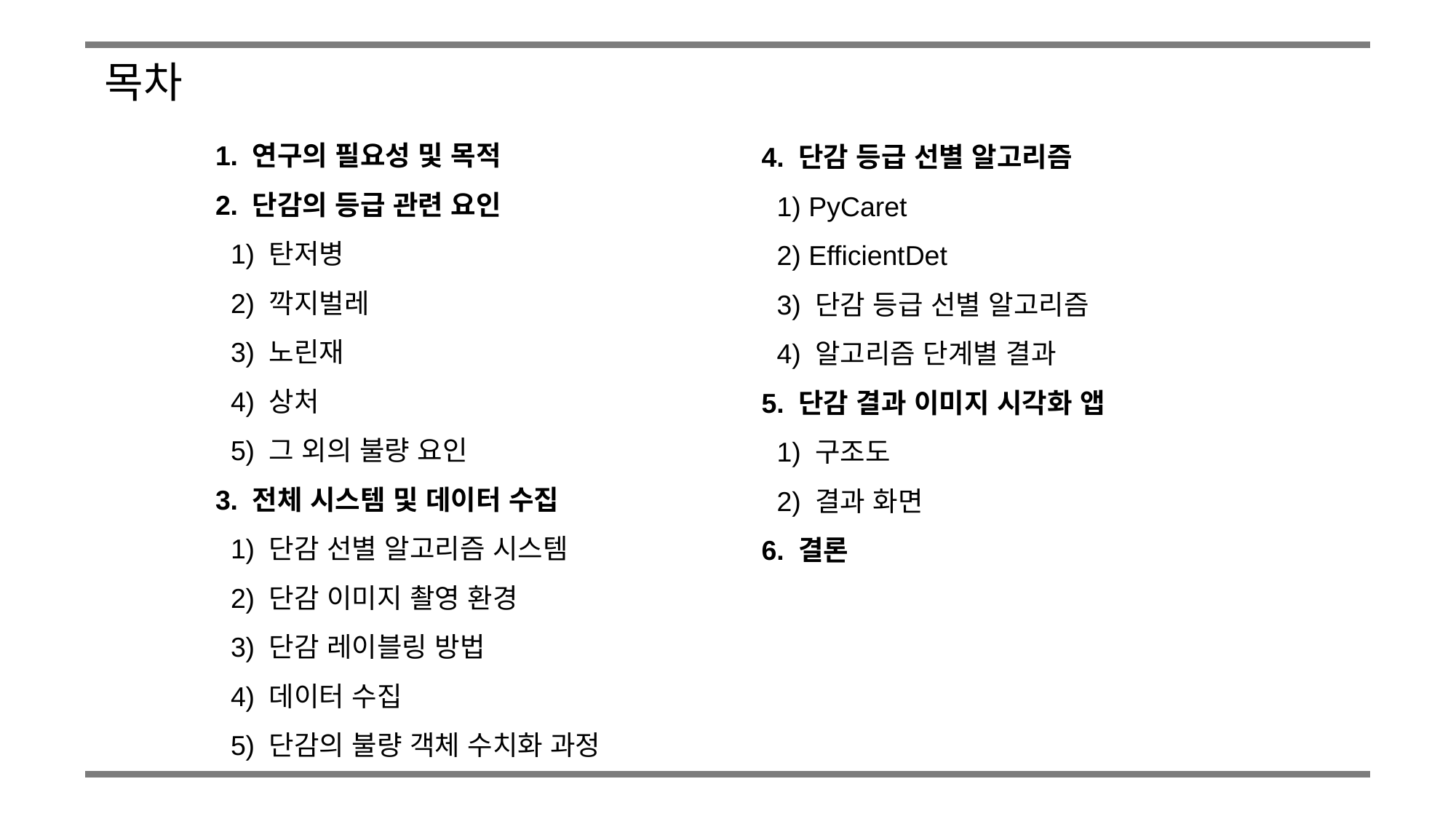

# 목차
1. 연구의 필요성 및 목적
2. 단감의 등급 관련 요인
  1) 탄저병
  2) 깍지벌레
  3) 노린재
  4) 상처
  5) 그 외의 불량 요인
3. 전체 시스템 및 데이터 수집
  1) 단감 선별 알고리즘 시스템
  2) 단감 이미지 촬영 환경
  3) 단감 레이블링 방법
  4) 데이터 수집
  5) 단감의 불량 객체 수치화 과정
4. 단감 등급 선별 알고리즘
  1) PyCaret
  2) EfficientDet
  3) 단감 등급 선별 알고리즘
  4) 알고리즘 단계별 결과
5. 단감 결과 이미지 시각화 앱
  1) 구조도
  2) 결과 화면
6. 결론